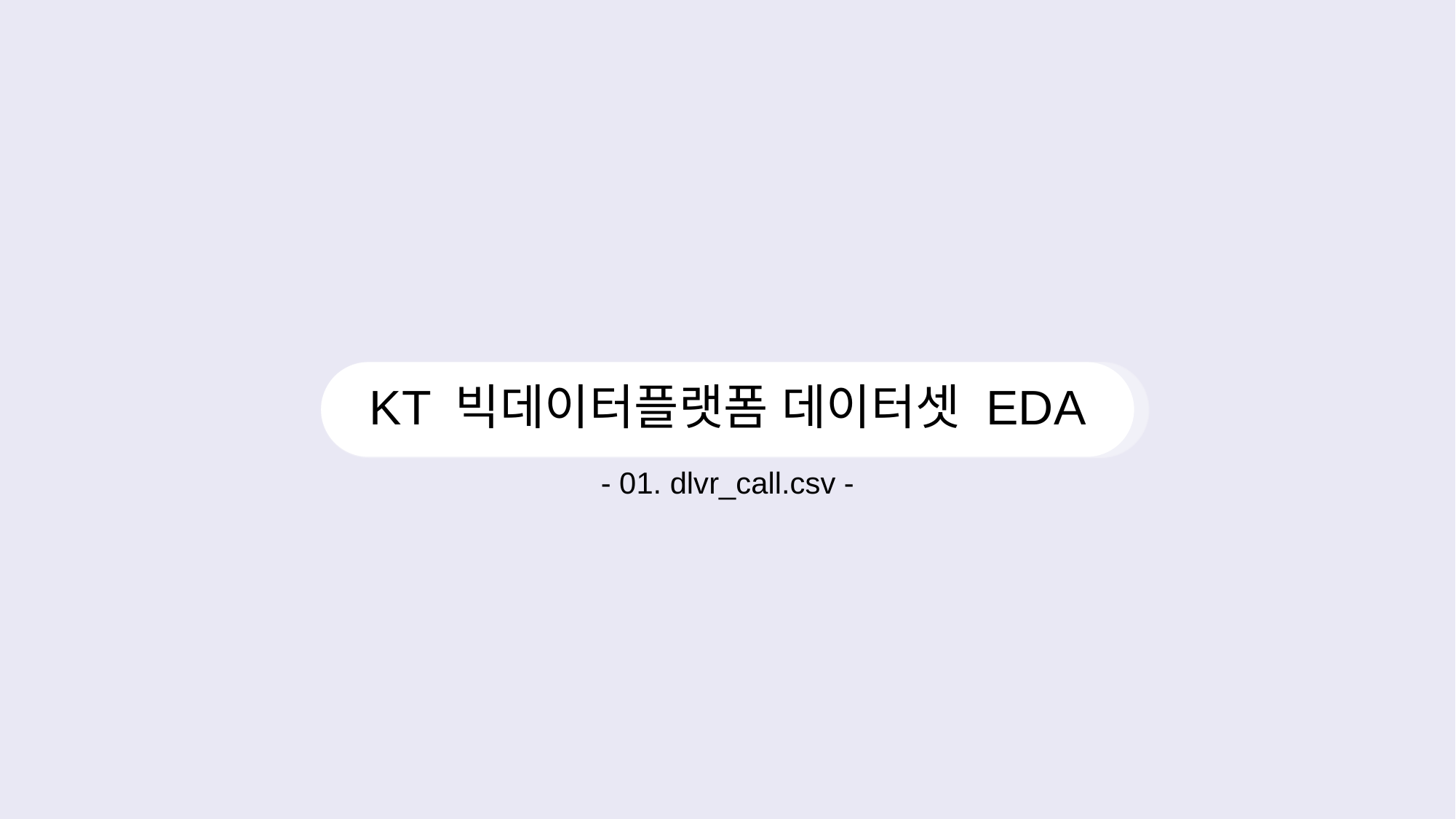

# KT 빅데이터플랫폼 데이터셋 EDA
- 01. dlvr_call.csv -